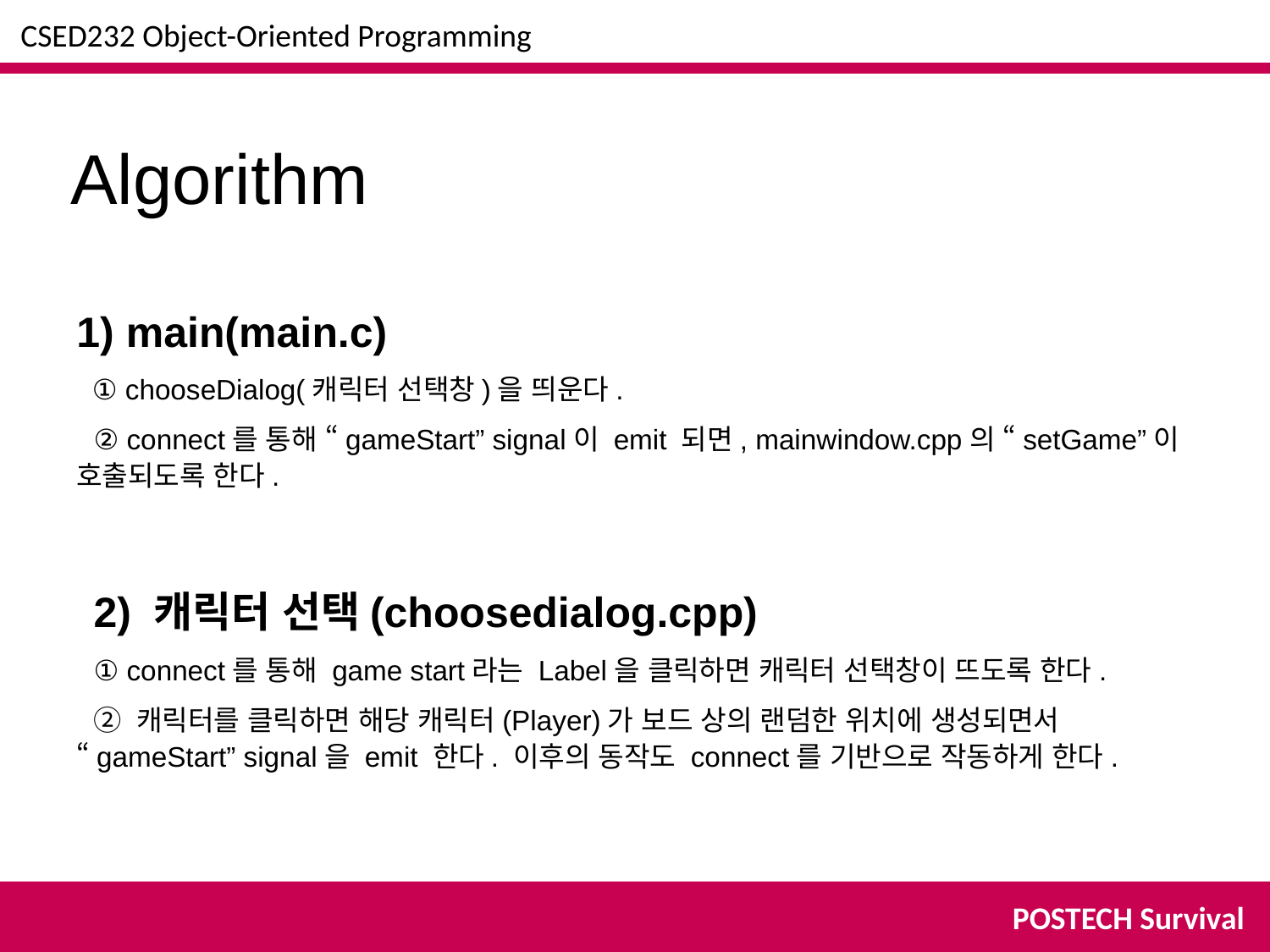

CSED232 Object-Oriented Programming
Algorithm
1) main(main.c)
  ① chooseDialog(캐릭터 선택창)을 띄운다.
② connect를 통해 “gameStart” signal이 emit 되면, mainwindow.cpp의 “setGame”이 호출되도록 한다.
2) 캐릭터 선택(choosedialog.cpp)
① connect를 통해 game start라는 Label을 클릭하면 캐릭터 선택창이 뜨도록 한다.
② 캐릭터를 클릭하면 해당 캐릭터(Player)가 보드 상의 랜덤한 위치에 생성되면서 “gameStart” signal을 emit 한다. 이후의 동작도 connect를 기반으로 작동하게 한다.

POSTECH Survival